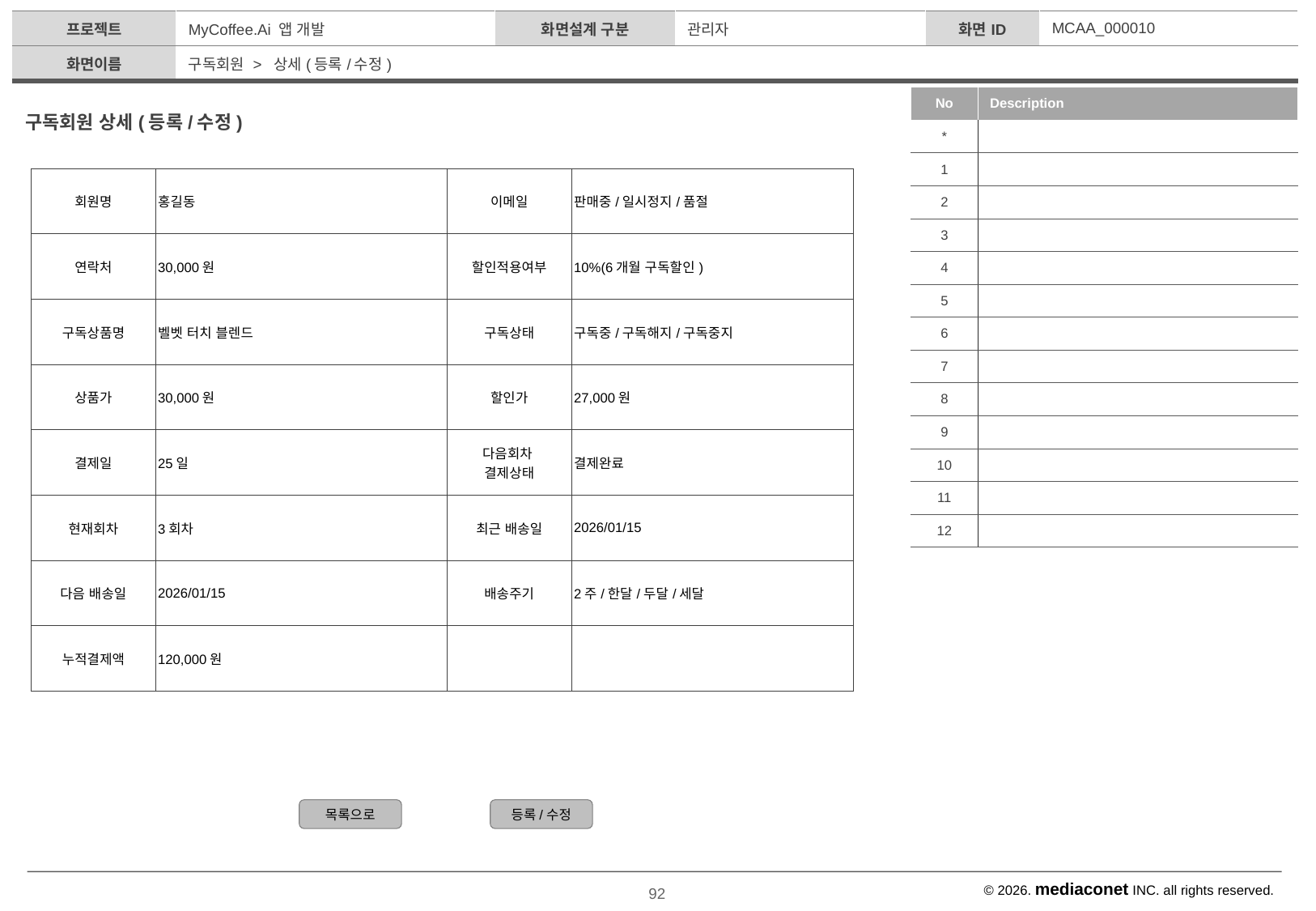

| 프로젝트 | MyCoffee.Ai 앱 개발 | 화면설계 구분 | 관리자 | 화면ID | MCAA\_000010 |
| --- | --- | --- | --- | --- | --- |
| 화면이름 | 구독회원 > 상세(등록/수정) |  |  |  |  |
| No | Description |
| --- | --- |
| \* |  |
| 1 |  |
| 2 |  |
| 3 |  |
| 4 |  |
| 5 |  |
| 6 |  |
| 7 |  |
| 8 |  |
| 9 |  |
| 10 |  |
| 11 |  |
| 12 |  |
구독회원 상세(등록/수정)
| 회원명 | 홍길동 | 이메일 | 판매중/일시정지/품절 |
| --- | --- | --- | --- |
| 연락처 | 30,000원 | 할인적용여부 | 10%(6개월 구독할인) |
| 구독상품명 | 벨벳 터치 블렌드 | 구독상태 | 구독중/구독해지/구독중지 |
| 상품가 | 30,000원 | 할인가 | 27,000원 |
| 결제일 | 25일 | 다음회차 결제상태 | 결제완료 |
| 현재회차 | 3회차 | 최근 배송일 | 2026/01/15 |
| 다음 배송일 | 2026/01/15 | 배송주기 | 2주/한달/두달/세달 |
| 누적결제액 | 120,000원 |  |  |
목록으로
등록/수정